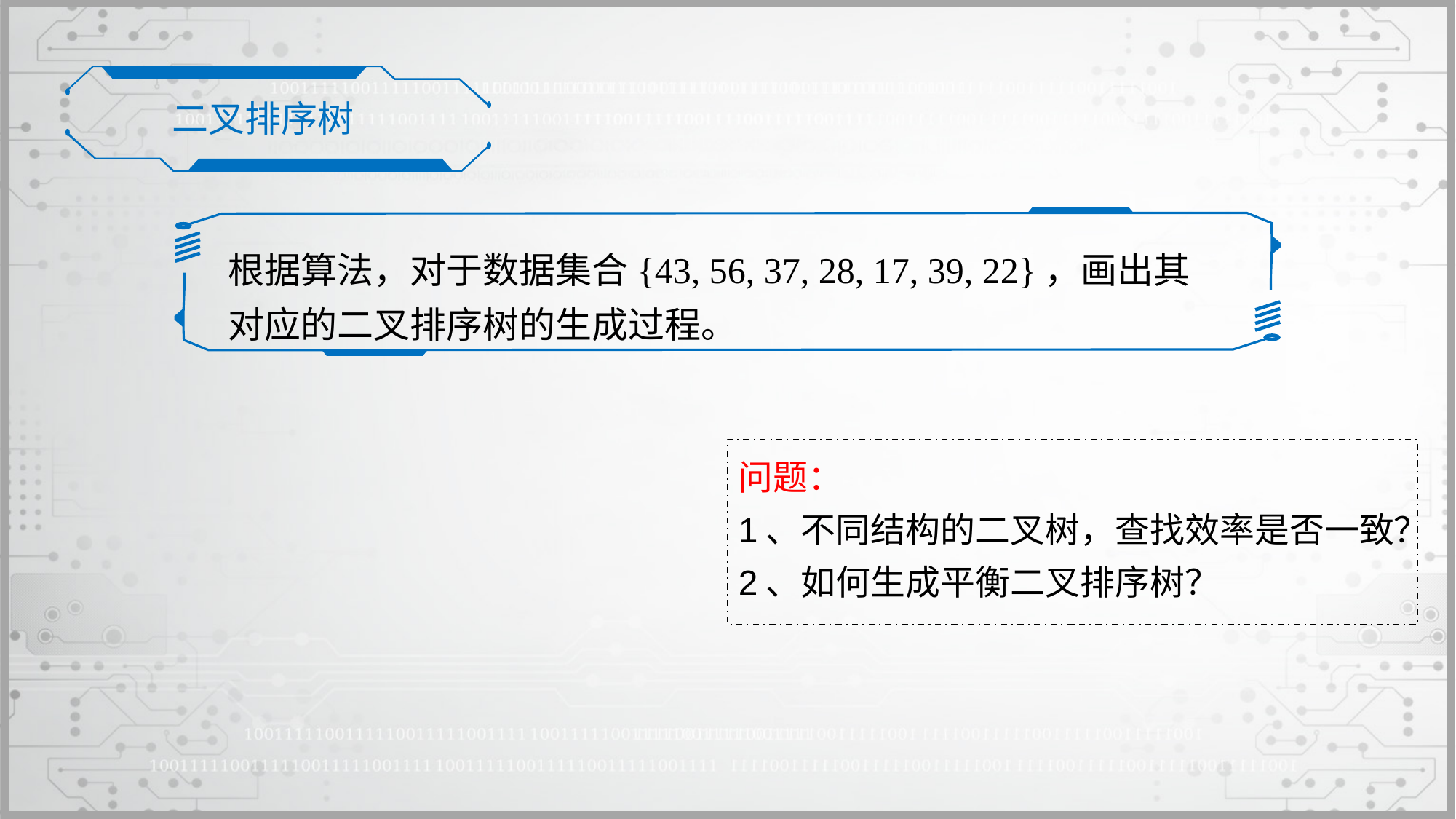

二叉排序树

根据算法，对于数据集合{43, 56, 37, 28, 17, 39, 22}，画出其对应的二叉排序树的生成过程。
问题：
1、不同结构的二叉树，查找效率是否一致？
2、如何生成平衡二叉排序树？